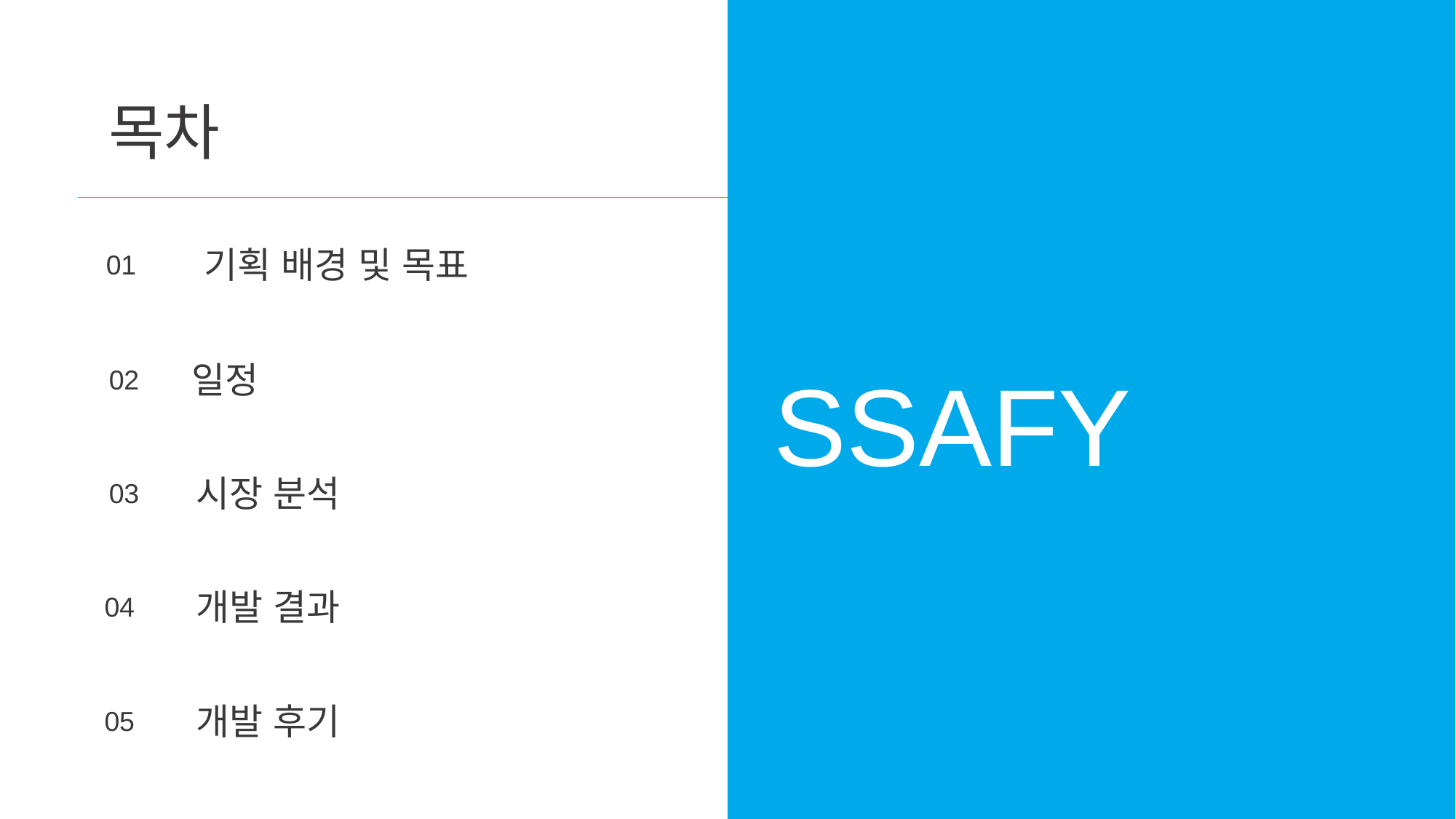

목차
기획 배경 및 목표
01
일정
02
SSAFY
시장 분석
03
개발 결과
04
개발 후기
05